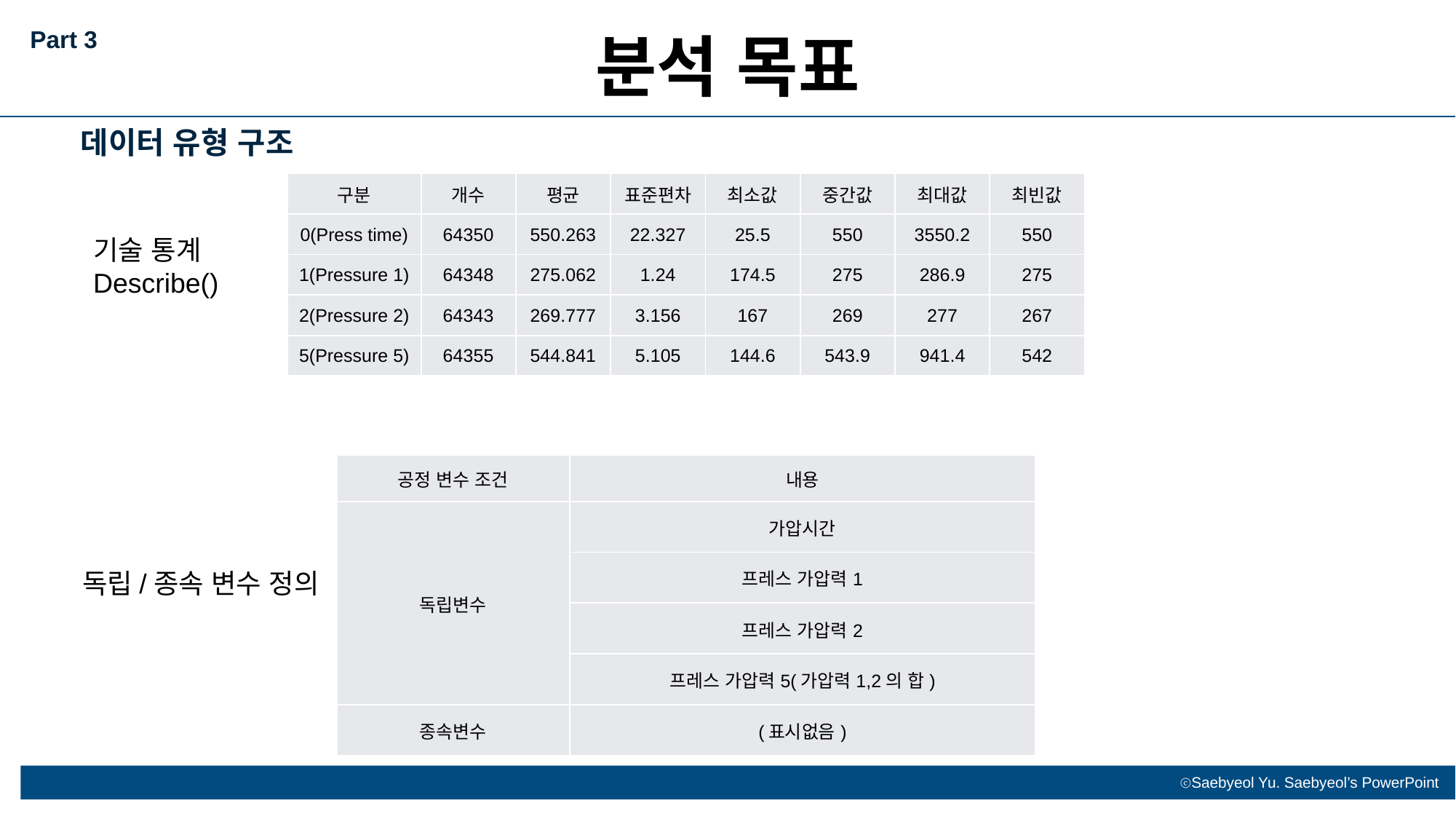

Part 3
분석 목표
데이터 유형 구조
| 구분 | 개수 | 평균 | 표준편차 | 최소값 | 중간값 | 최대값 | 최빈값 |
| --- | --- | --- | --- | --- | --- | --- | --- |
| 0(Press time) | 64350 | 550.263 | 22.327 | 25.5 | 550 | 3550.2 | 550 |
| 1(Pressure 1) | 64348 | 275.062 | 1.24 | 174.5 | 275 | 286.9 | 275 |
| 2(Pressure 2) | 64343 | 269.777 | 3.156 | 167 | 269 | 277 | 267 |
| 5(Pressure 5) | 64355 | 544.841 | 5.105 | 144.6 | 543.9 | 941.4 | 542 |
기술 통계
Describe()

| 공정 변수 조건 | 내용 |
| --- | --- |
| 독립변수 | 가압시간 |
|  | 프레스 가압력1 |
|  | 프레스 가압력2 |
|  | 프레스 가압력5(가압력1,2의 합) |
| 종속변수 | (표시없음) |
독립/종속 변수 정의